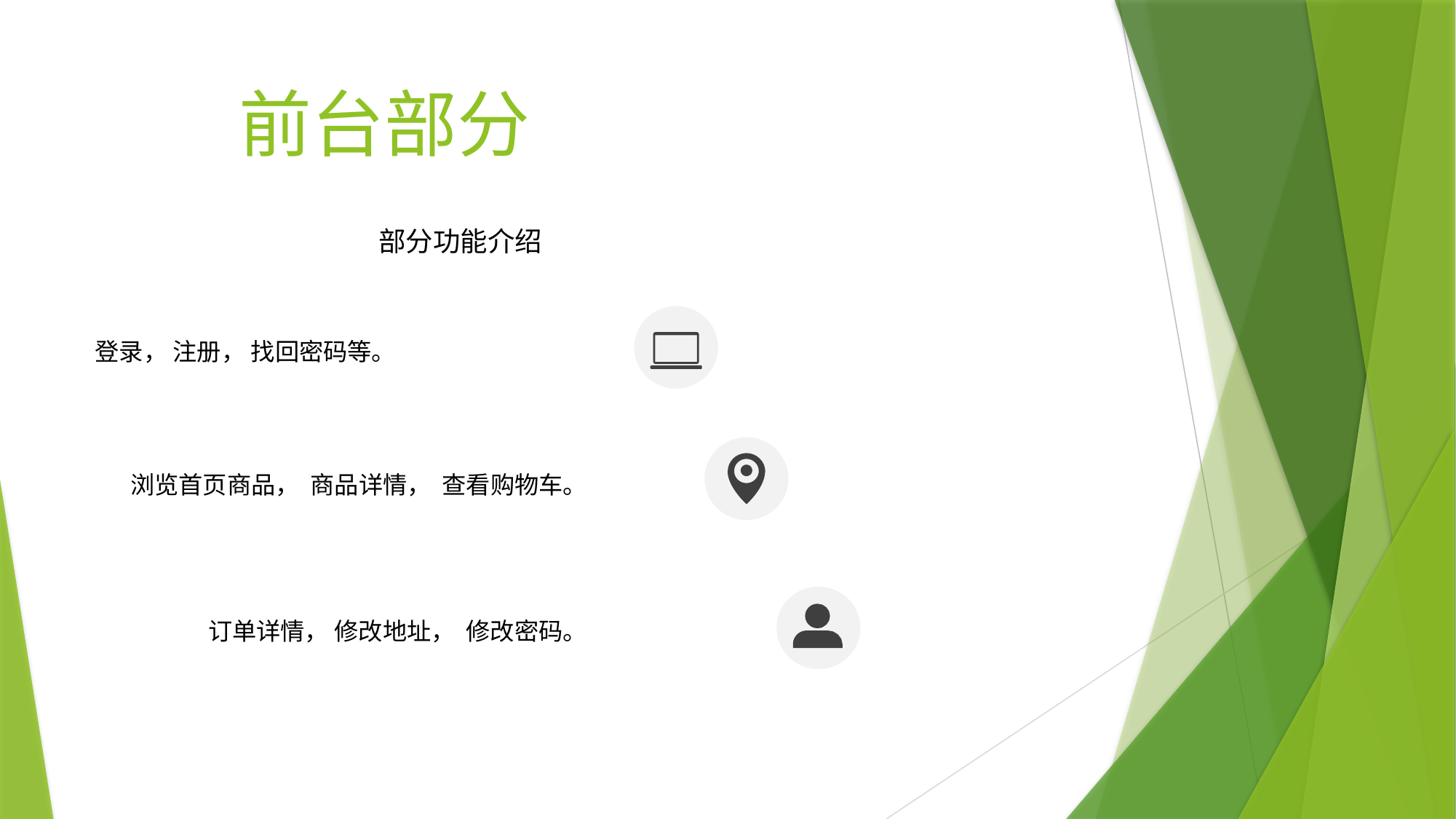

# 前台部分
部分功能介绍

登录， 注册， 找回密码等。

浏览首页商品，  商品详情，  查看购物车。

订单详情， 修改地址，  修改密码。